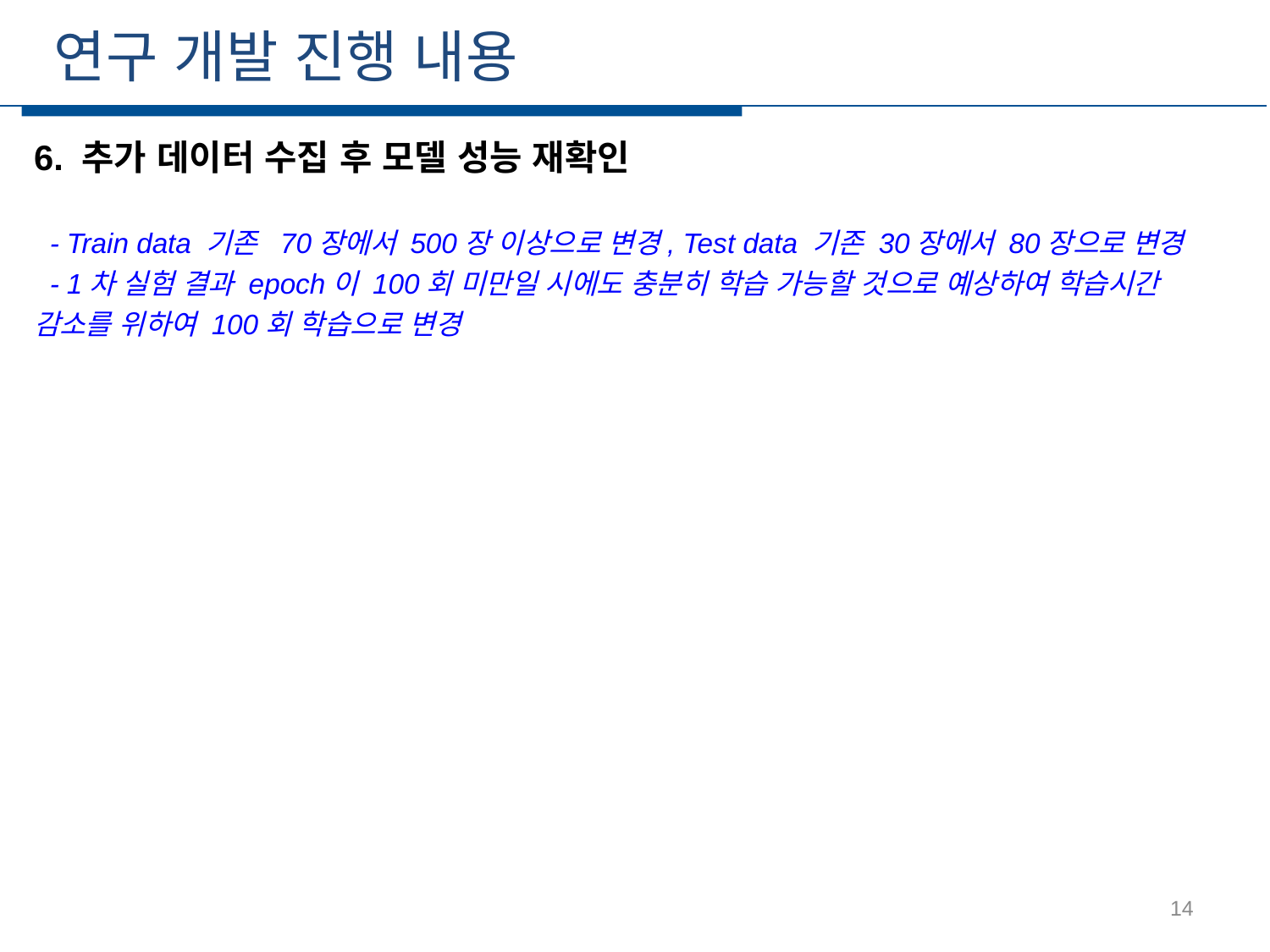

연구 개발 진행 내용

6. 추가 데이터 수집 후 모델 성능 재확인

  - Train data 기존  70장에서 500장 이상으로 변경, Test data 기존 30장에서 80장으로 변경
  - 1차 실험 결과 epoch이 100회 미만일 시에도 충분히 학습 가능할 것으로 예상하여 학습시간 감소를 위하여 100회 학습으로 변경
14